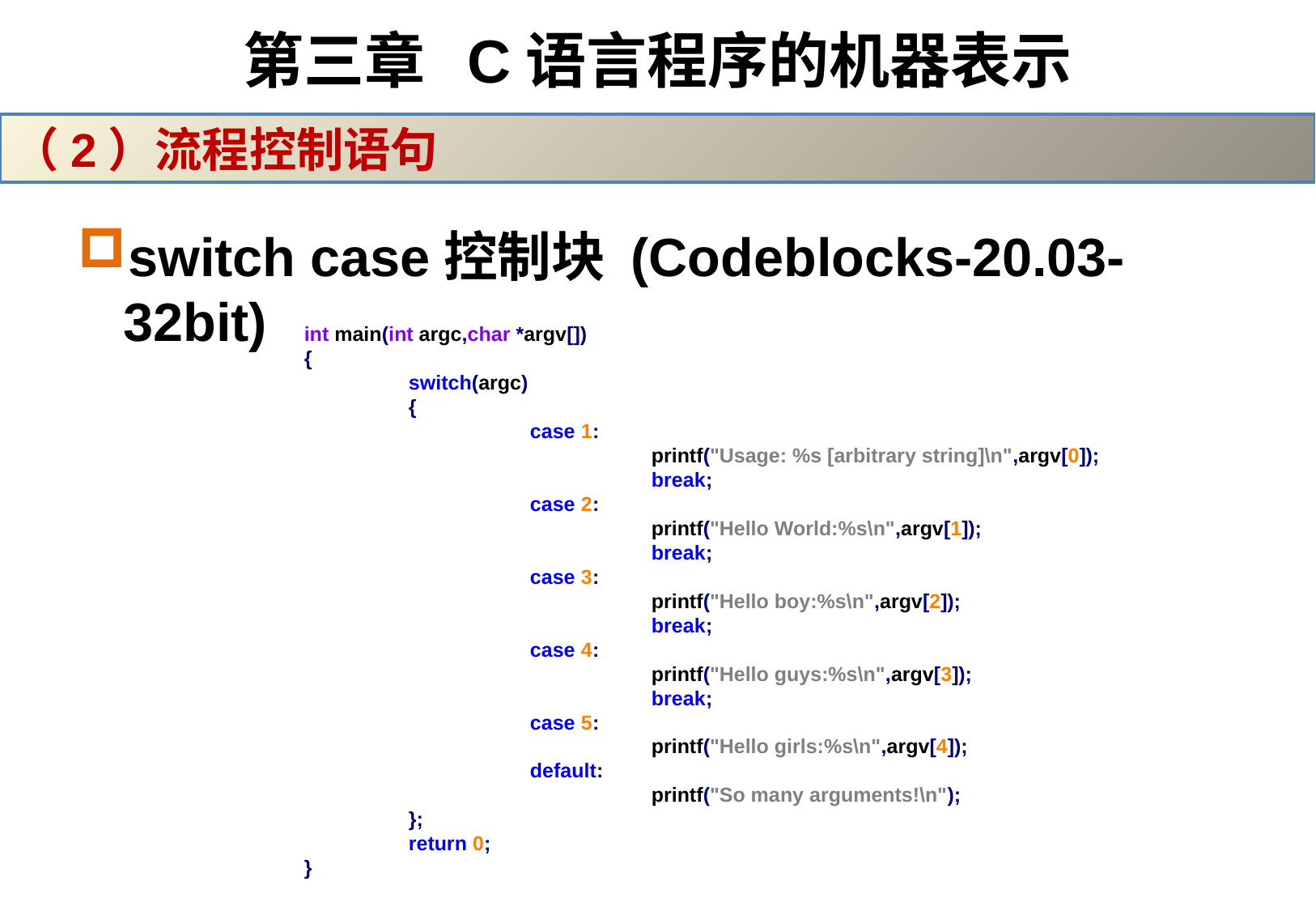

# 第三章  C语言程序的机器表示
（2）流程控制语句
switch case控制块 (Codeblocks-20.03-32bit)
int main(int argc,char *argv[])
{
	switch(argc)
	{
		case 1:
			printf("Usage: %s [arbitrary string]\n",argv[0]);
			break;
		case 2:
			printf("Hello World:%s\n",argv[1]);
			break;
		case 3:
			printf("Hello boy:%s\n",argv[2]);
			break;
		case 4:
			printf("Hello guys:%s\n",argv[3]);
			break;
		case 5:
			printf("Hello girls:%s\n",argv[4]);
		default:
			printf("So many arguments!\n");
	};
	return 0;
}